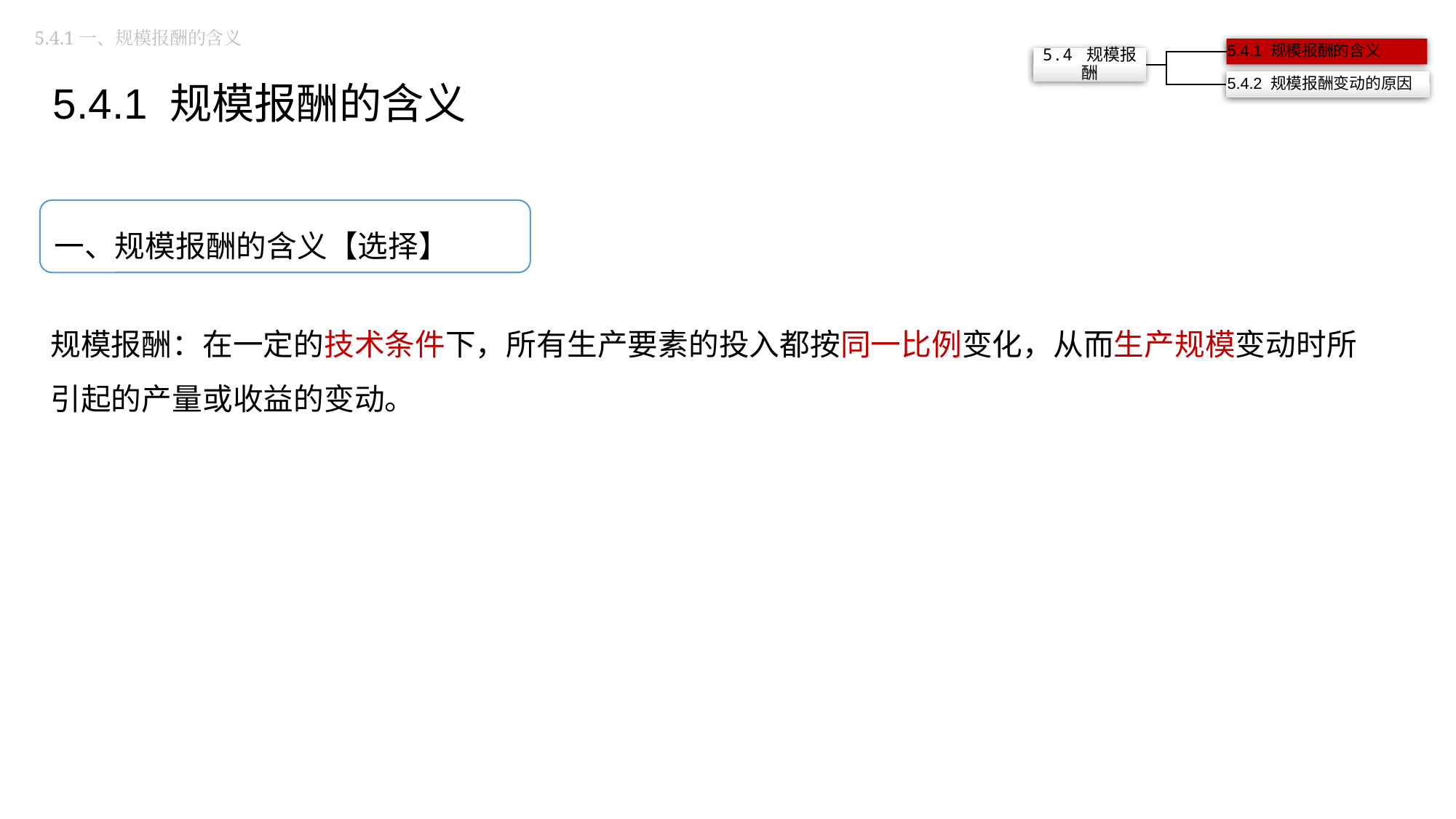

5.4 规模报酬
5.4.1 规模报酬的含义
5.4.2 规模报酬变动的原因
5.4.1一、规模报酬的含义

5.4.1 规模报酬的含义
一、规模报酬的含义【选择】
规模报酬：在一定的技术条件下，所有生产要素的投入都按同一比例变化，从而生产规模变动时所引起的产量或收益的变动。